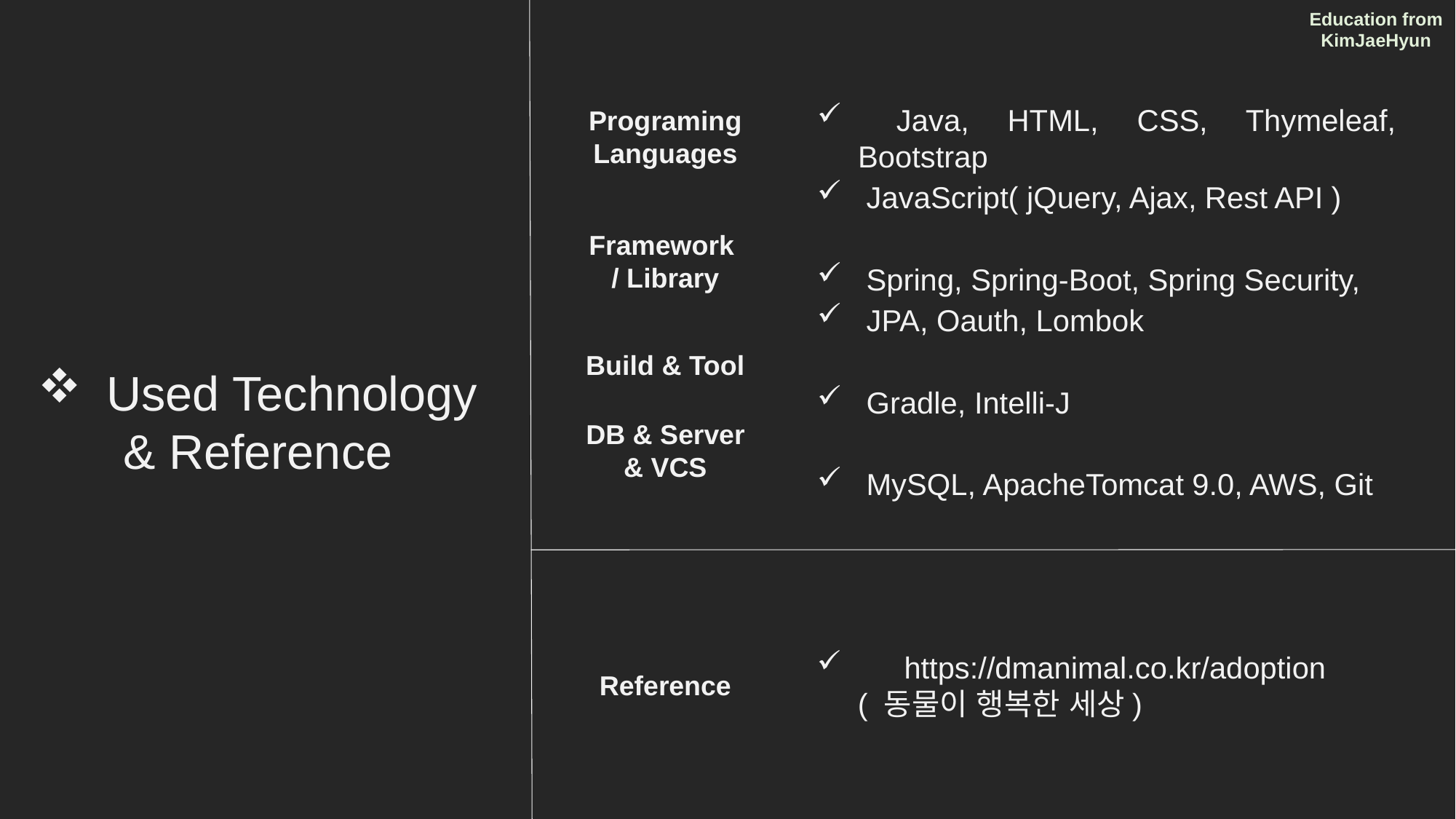

Education from KimJaeHyun
 Java, HTML, CSS, Thymeleaf, Bootstrap
 JavaScript( jQuery, Ajax, Rest API )

 Spring, Spring-Boot, Spring Security,
 JPA, Oauth, Lombok

 Gradle, Intelli-J

 MySQL, ApacheTomcat 9.0, AWS, Git
Programing Languages
Framework
/ Library
Build & Tool
 Used Technology
& Reference
DB & Server & VCS
 https://dmanimal.co.kr/adoption ( 동물이 행복한 세상)
Reference